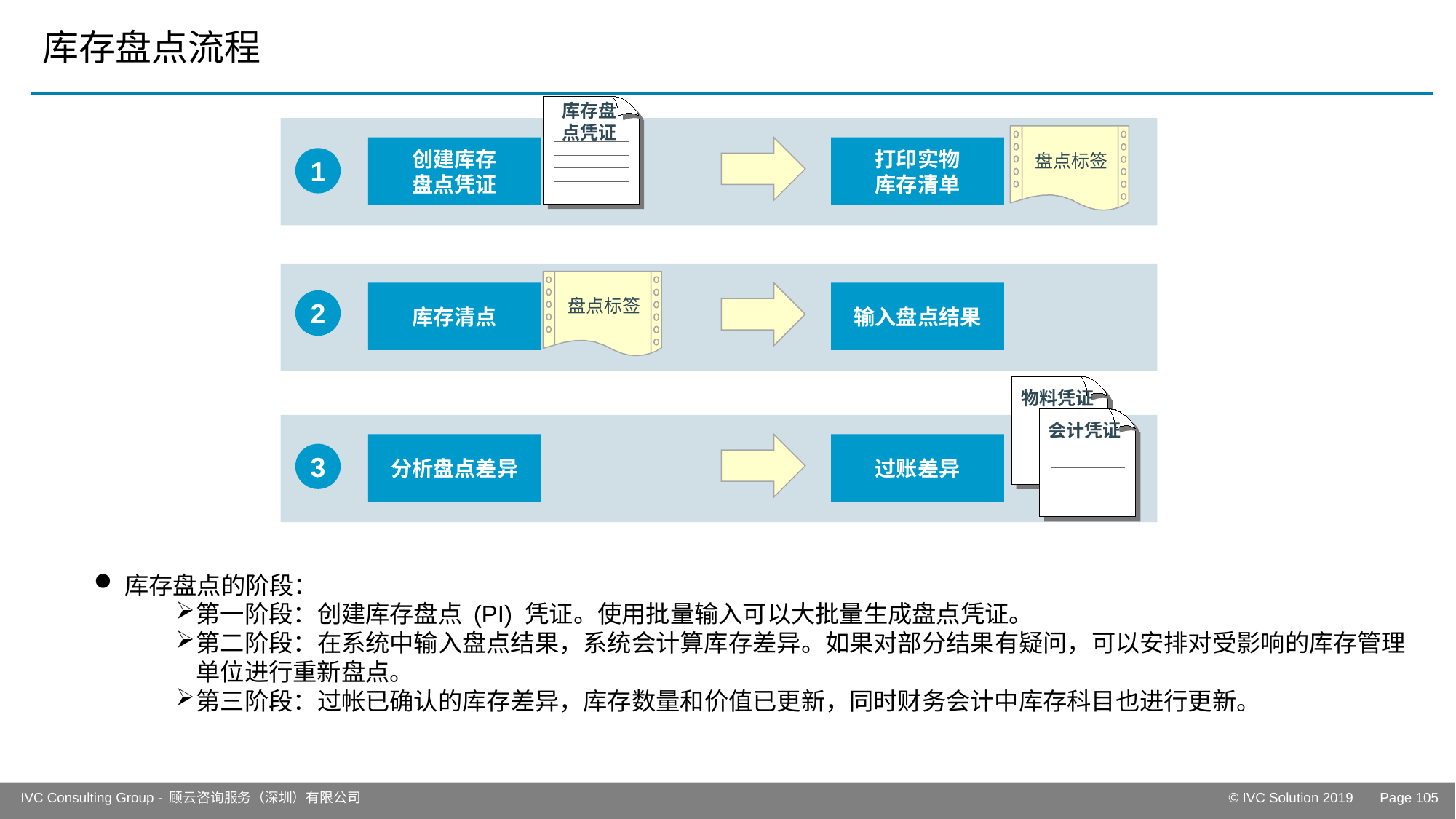

# 库存盘点流程

库存盘
点凭证

盘点标签

创建库存
盘点凭证
打印实物
库存清单

1

盘点标签

库存清点
输入盘点结果

2

物料凭证

会计凭证

分析盘点差异
过账差异

3
库存盘点的阶段：
第一阶段：创建库存盘点 (PI) 凭证。使用批量输入可以大批量生成盘点凭证。
第二阶段：在系统中输入盘点结果，系统会计算库存差异。如果对部分结果有疑问，可以安排对受影响的库存管理单位进行重新盘点。
第三阶段：过帐已确认的库存差异，库存数量和价值已更新，同时财务会计中库存科目也进行更新。